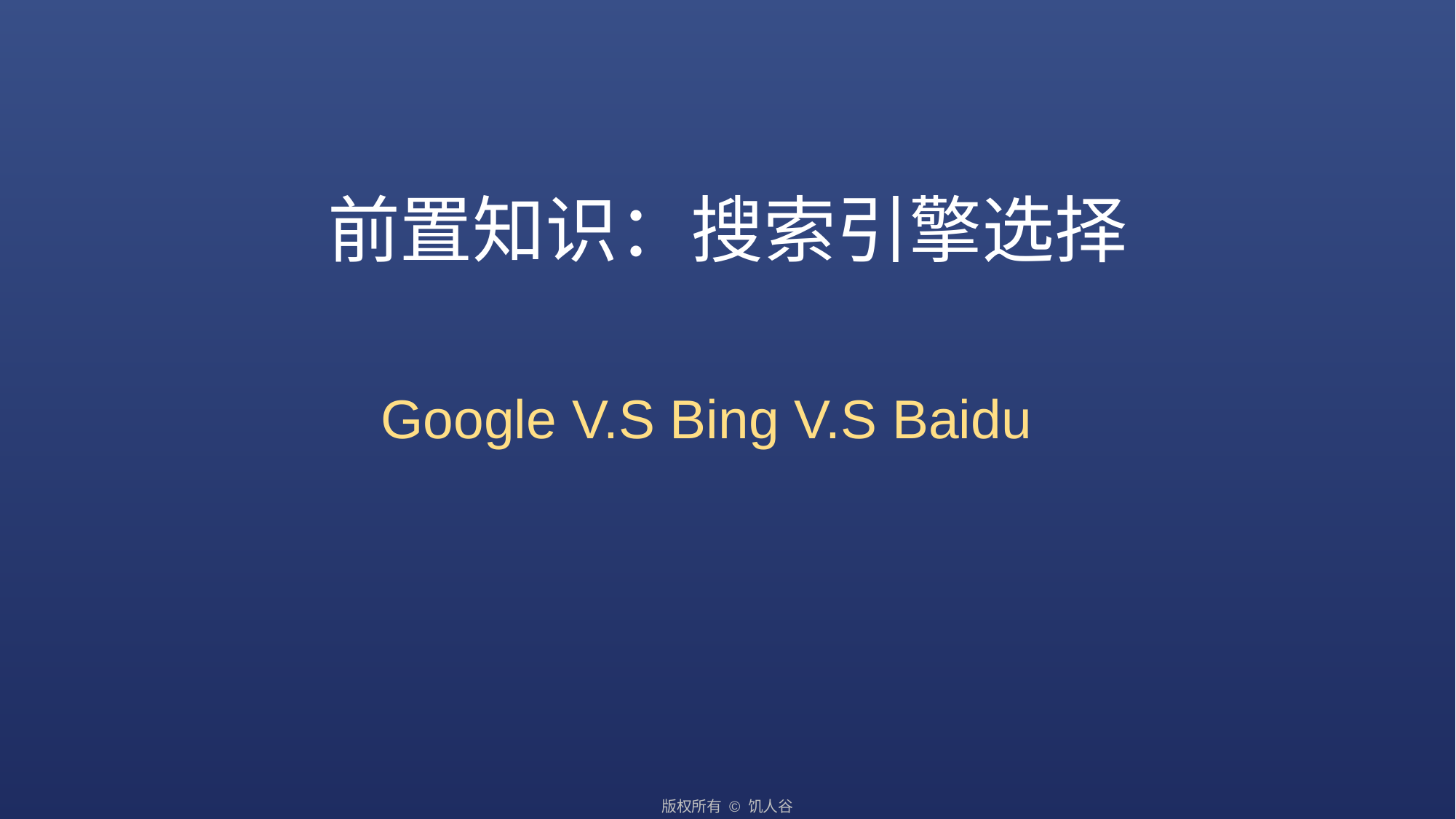

# 前置知识：搜索引擎选择
Google V.S Bing V.S Baidu